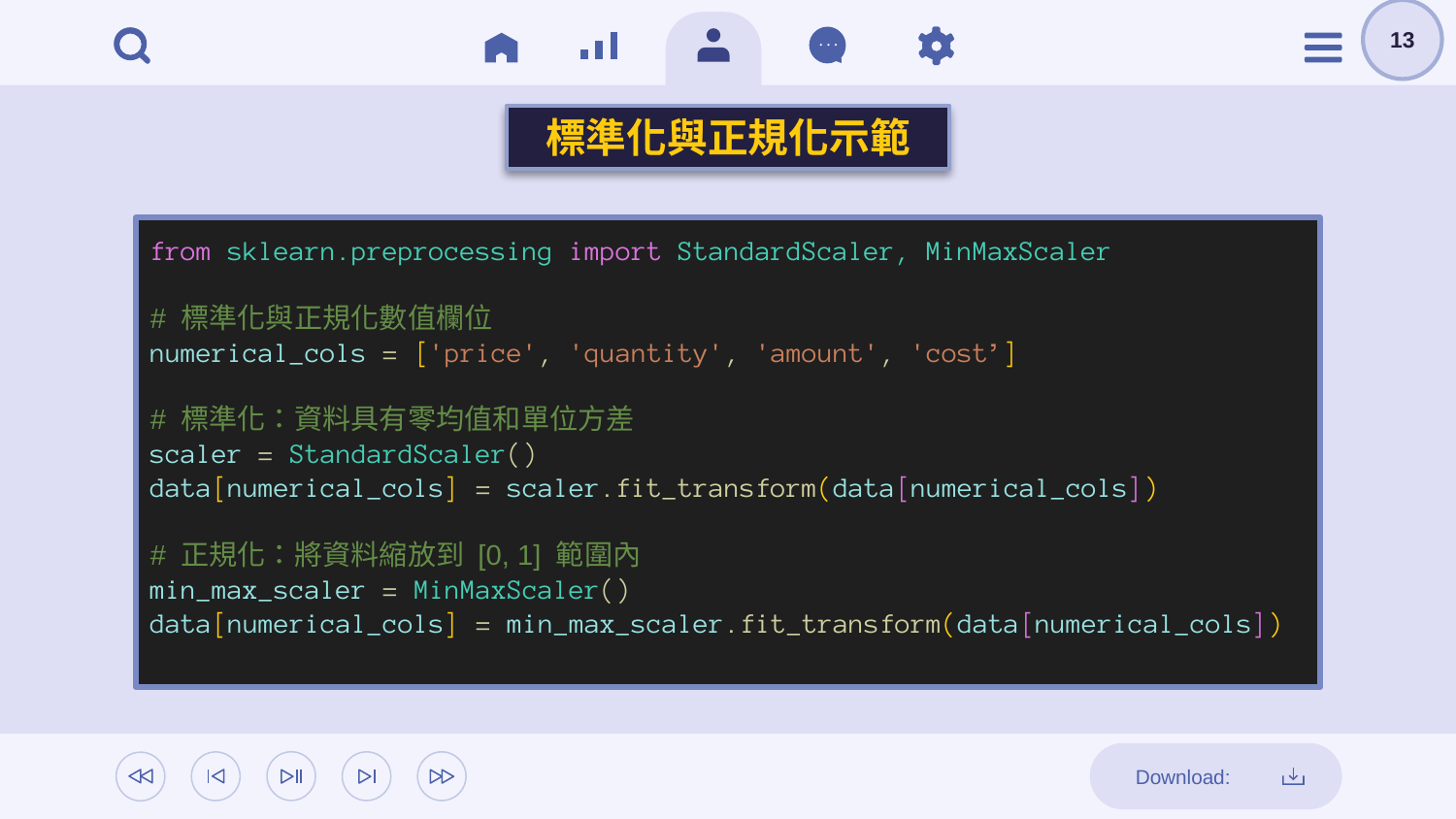

13
標準化與正規化示範
from sklearn.preprocessing import StandardScaler, MinMaxScaler

# 標準化與正規化數值欄位
numerical_cols = ['price', 'quantity', 'amount', 'cost’]

# 標準化：資料具有零均值和單位方差
scaler = StandardScaler()
data[numerical_cols] = scaler.fit_transform(data[numerical_cols])

# 正規化：將資料縮放到 [0, 1] 範圍內
min_max_scaler = MinMaxScaler()
data[numerical_cols] = min_max_scaler.fit_transform(data[numerical_cols])